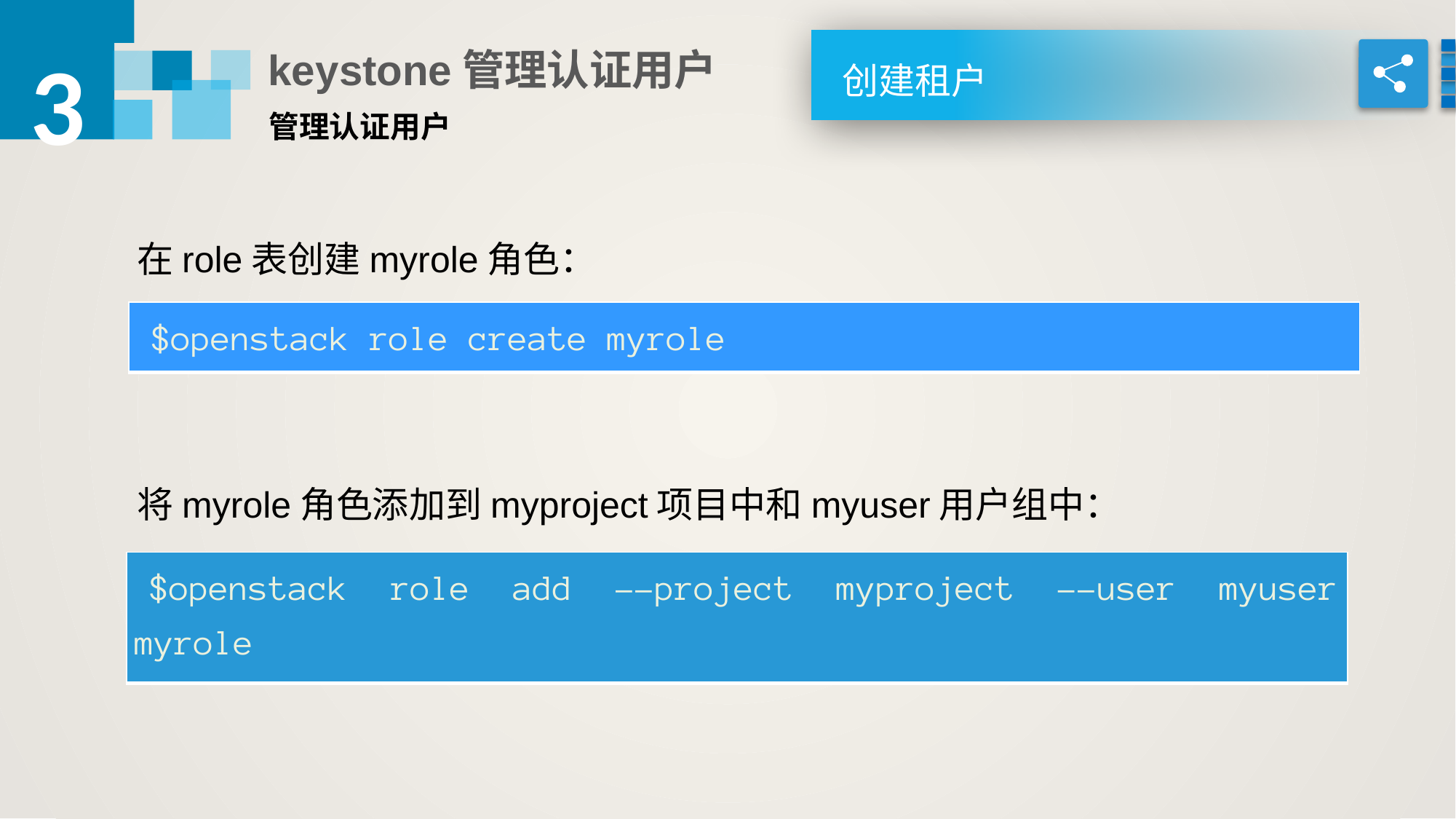

3
keystone管理认证用户
创建租户

管理认证用户
在role表创建myrole角色：
| $openstack role create myrole |
| --- |
将myrole角色添加到myproject项目中和myuser用户组中：
| $openstack role add --project myproject --user myuser myrole |
| --- |